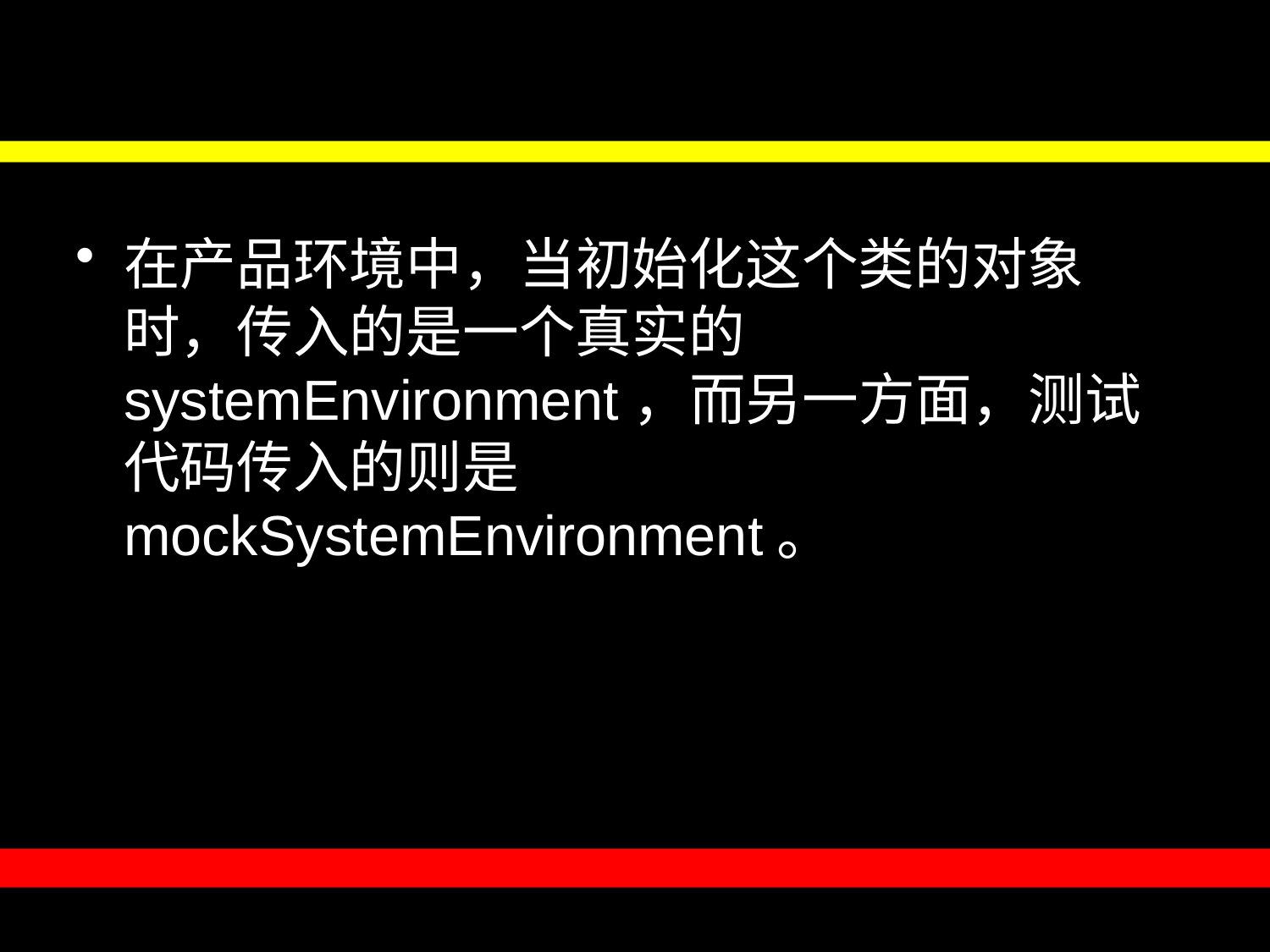

#
在产品环境中，当初始化这个类的对象时，传入的是一个真实的systemEnvironment，而另一方面，测试代码传入的则是mockSystemEnvironment。